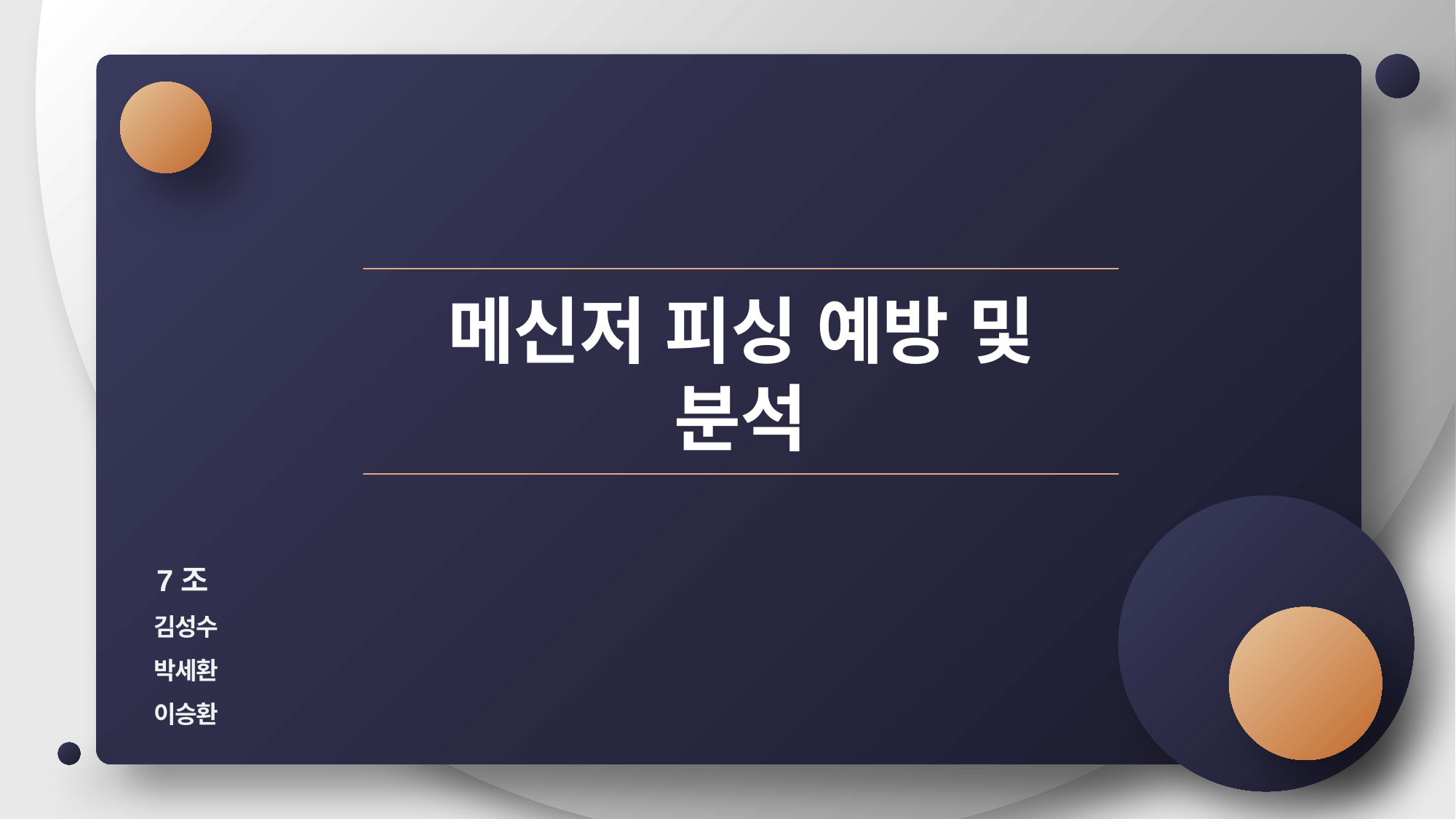

# 메신저 피싱 예방 및 분석
2020-1 빅데이터응용보안 기획발표

7조
김성수
박세환
이승환